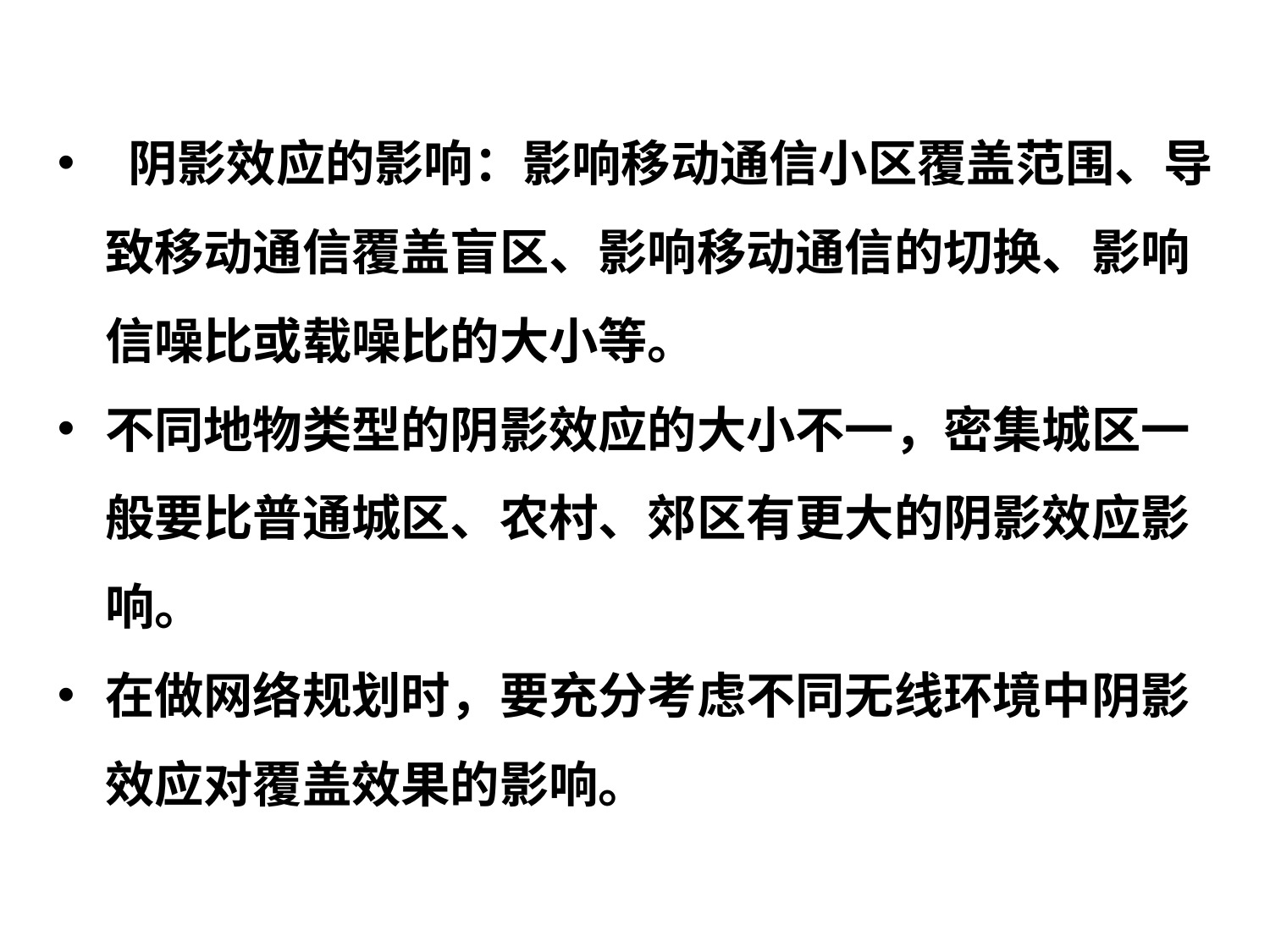

# 二、阴影衰落的基本特性
 阴影效应的影响：影响移动通信小区覆盖范围、导致移动通信覆盖盲区、影响移动通信的切换、影响信噪比或载噪比的大小等。
不同地物类型的阴影效应的大小不一，密集城区一般要比普通城区、农村、郊区有更大的阴影效应影响。
在做网络规划时，要充分考虑不同无线环境中阴影效应对覆盖效果的影响。